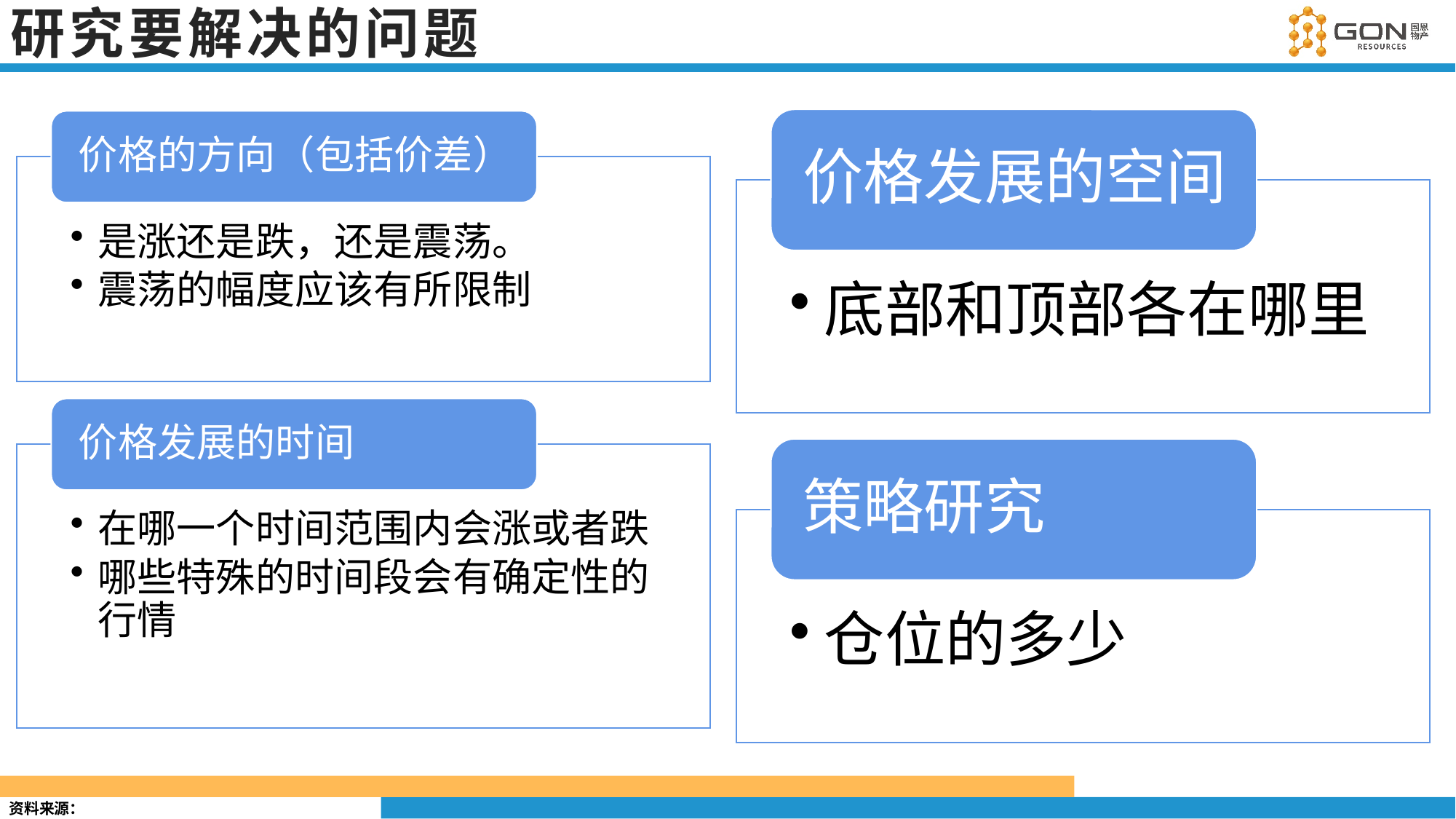

# 研究要解决的问题
是涨还是跌，还是震荡。
震荡的幅度应该有所限制
价格的方向（包括价差）
在哪一个时间范围内会涨或者跌
哪些特殊的时间段会有确定性的行情
价格发展的时间
底部和顶部各在哪里
价格发展的空间
仓位的多少
策略研究